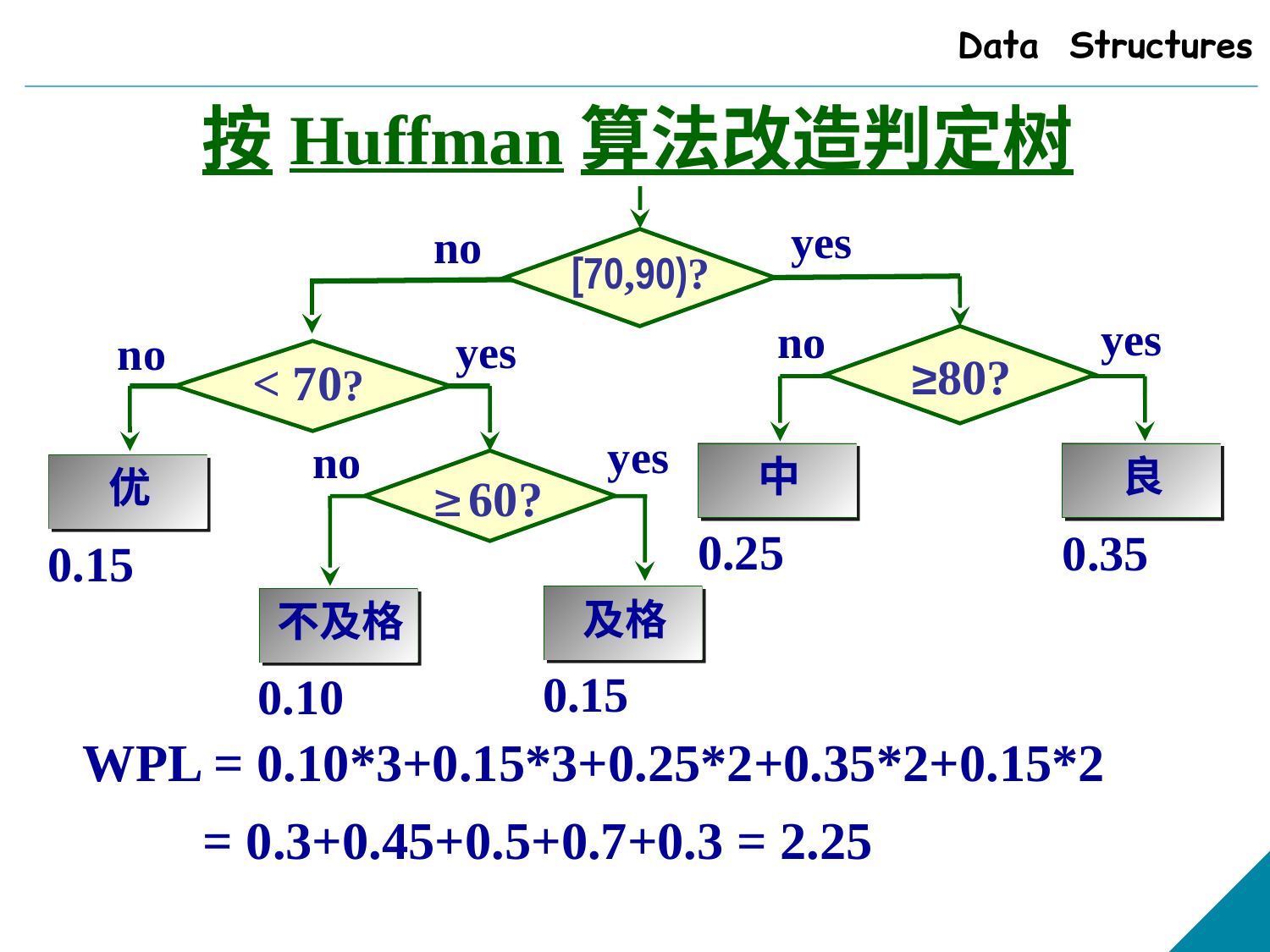

按Huffman算法改造判定树

yes
no

[70,90)?

yes
no
yes
no

≥80?

< 70?

yes
no

中
0.25

良
0.35

优
0.15
≥60?

及格
0.15

不及格
0.10
WPL = 0.10*3+0.15*3+0.25*2+0.35*2+0.15*2
         = 0.3+0.45+0.5+0.7+0.3 = 2.25